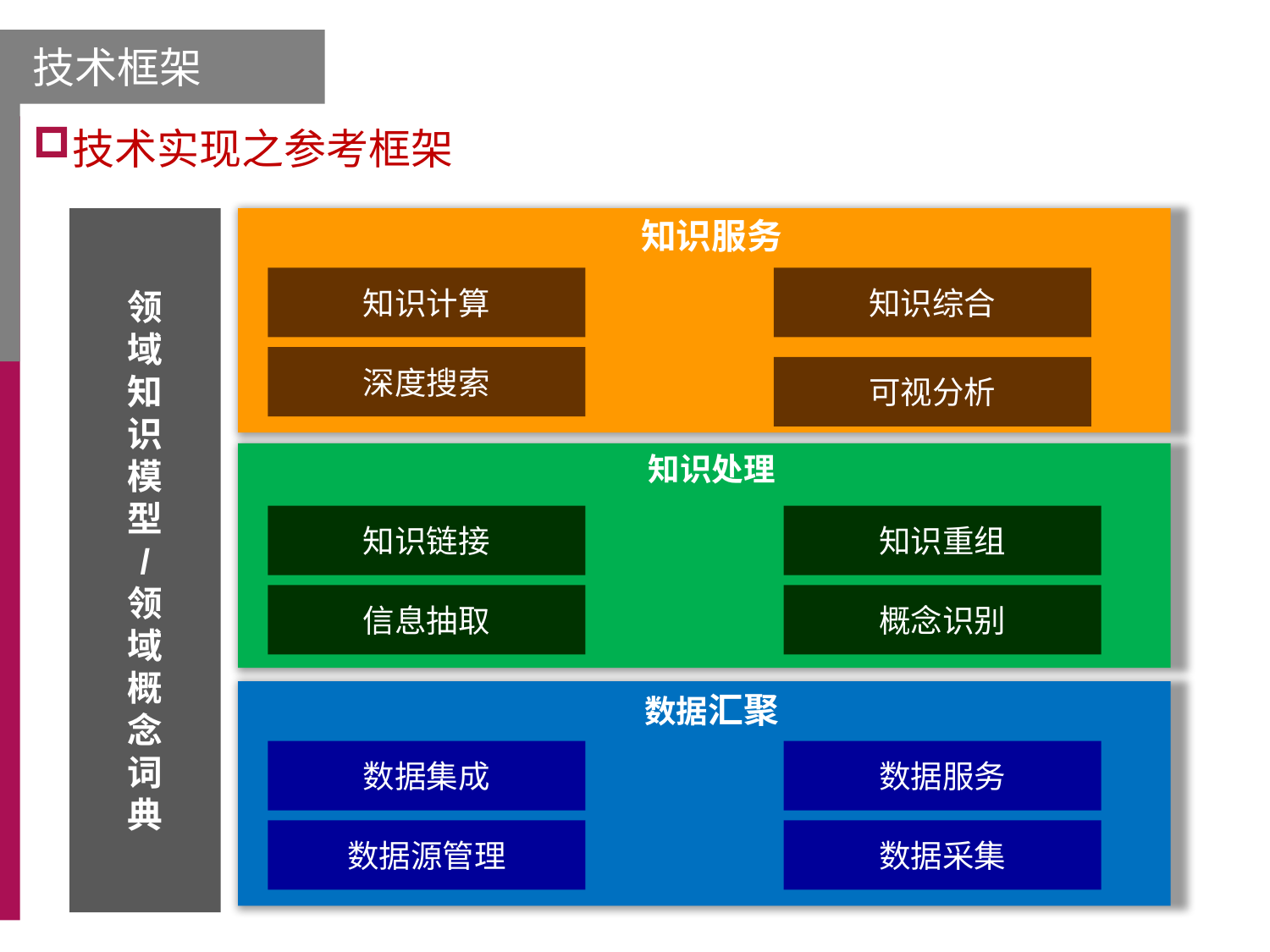

技术框架
技术实现之参考框架
领
域
知
识
模
型
/
领
域
概
念
词
典
 知识服务
知识计算
知识综合
深度搜索
可视分析
 知识处理
知识链接
知识重组
信息抽取
概念识别
 数据汇聚
数据集成
数据服务
数据源管理
数据采集
51